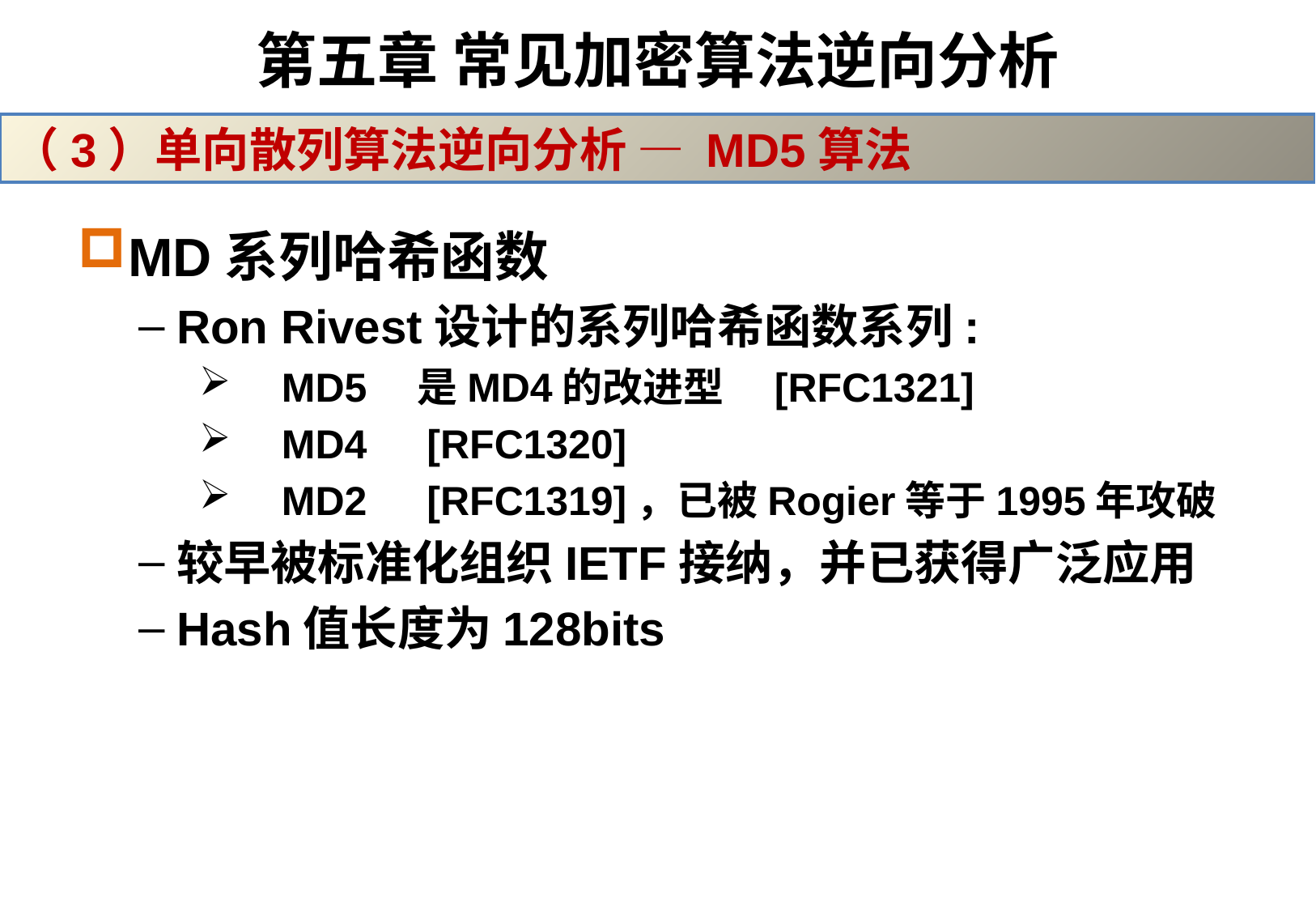

# 第五章 常见加密算法逆向分析
（3）单向散列算法逆向分析 — MD5算法
MD系列哈希函数
Ron Rivest设计的系列哈希函数系列:
　MD5　是MD4的改进型　[RFC1321]
　MD4　[RFC1320]
　MD2　[RFC1319]，已被Rogier等于1995年攻破
较早被标准化组织IETF接纳，并已获得广泛应用
Hash值长度为128bits